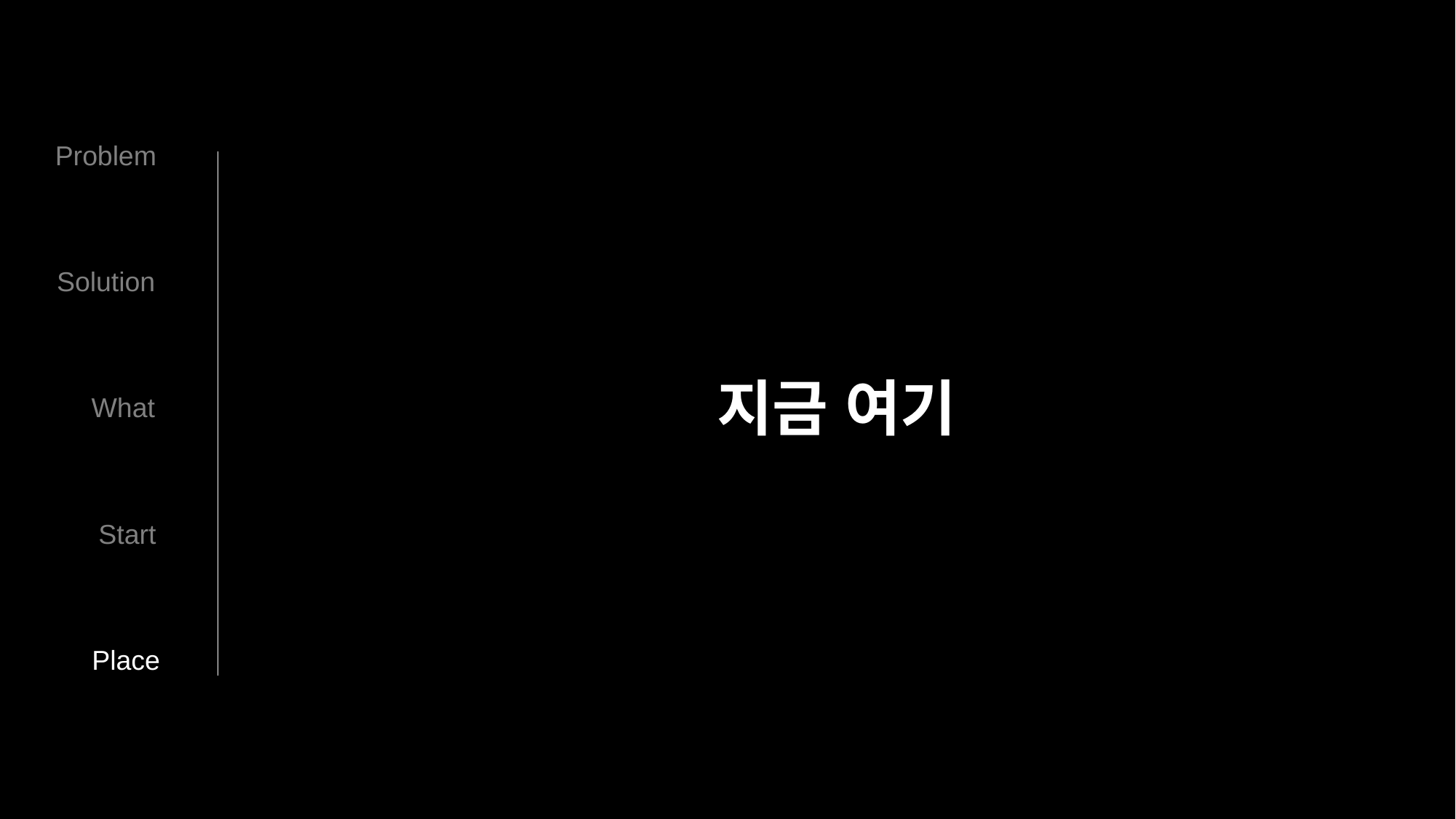

Problem
Solution

지금 여기
What
Start
Place